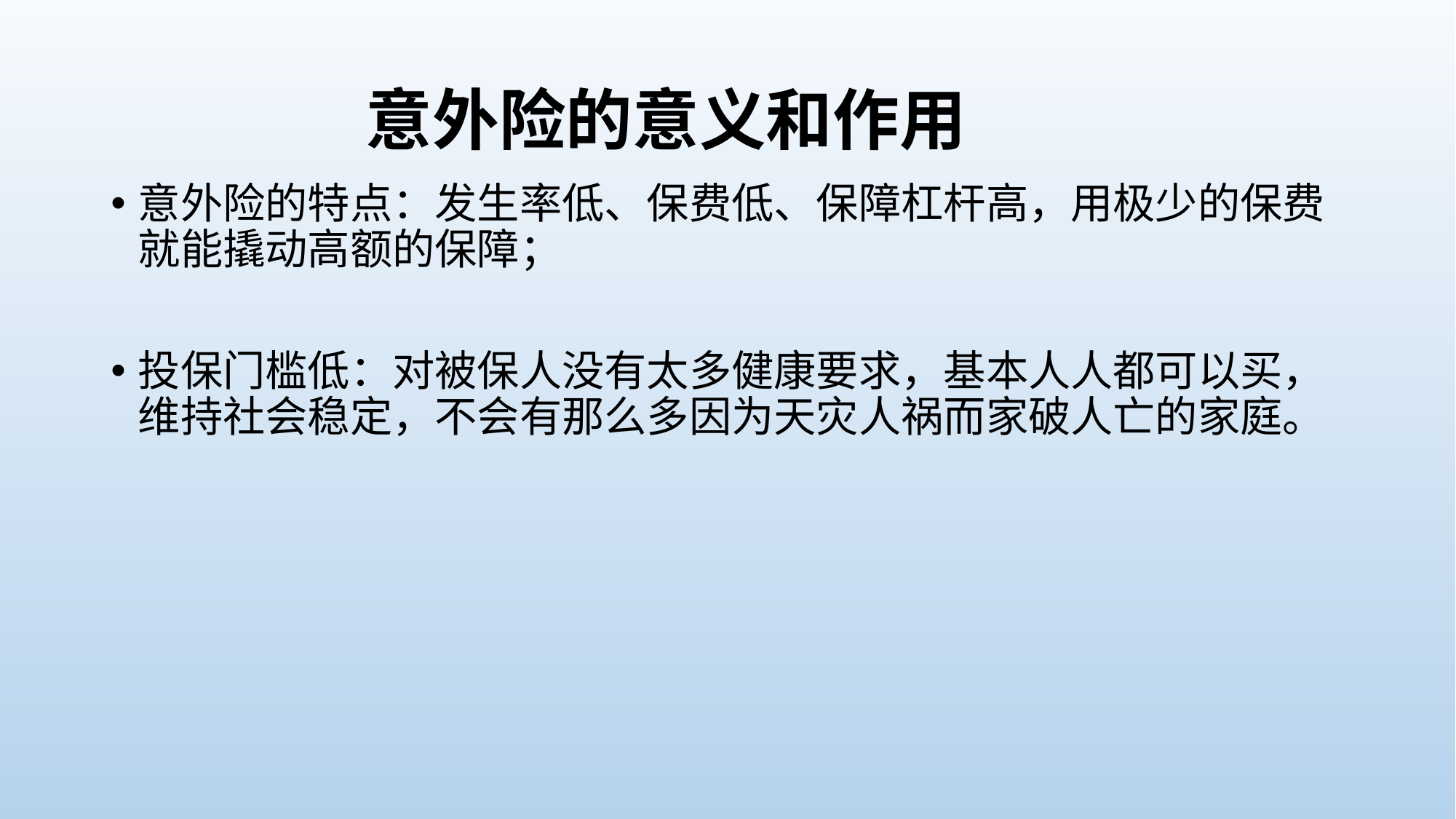

# 意外险的意义和作用
意外险的特点：发生率低、保费低、保障杠杆高，用极少的保费就能撬动高额的保障；

投保门槛低：对被保人没有太多健康要求，基本人人都可以买，维持社会稳定，不会有那么多因为天灾人祸而家破人亡的家庭。